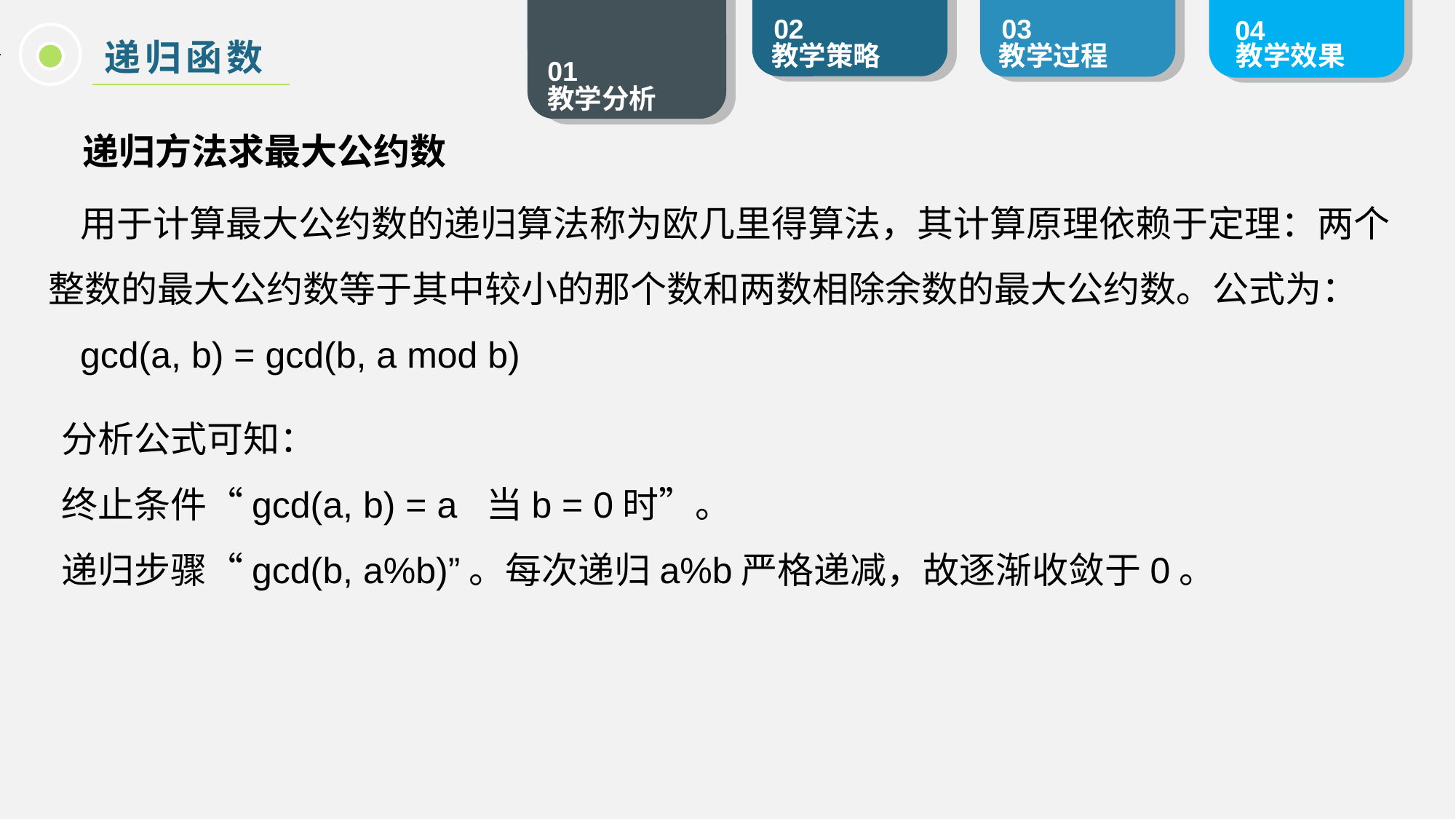

递归函数

递归方法求最大公约数
用于计算最大公约数的递归算法称为欧几里得算法，其计算原理依赖于定理：两个整数的最大公约数等于其中较小的那个数和两数相除余数的最大公约数。公式为：
gcd(a, b) = gcd(b, a mod b)

分析公式可知：
终止条件“gcd(a, b) = a  当b = 0时”。
递归步骤“gcd(b, a%b)”。每次递归a%b严格递减，故逐渐收敛于0。